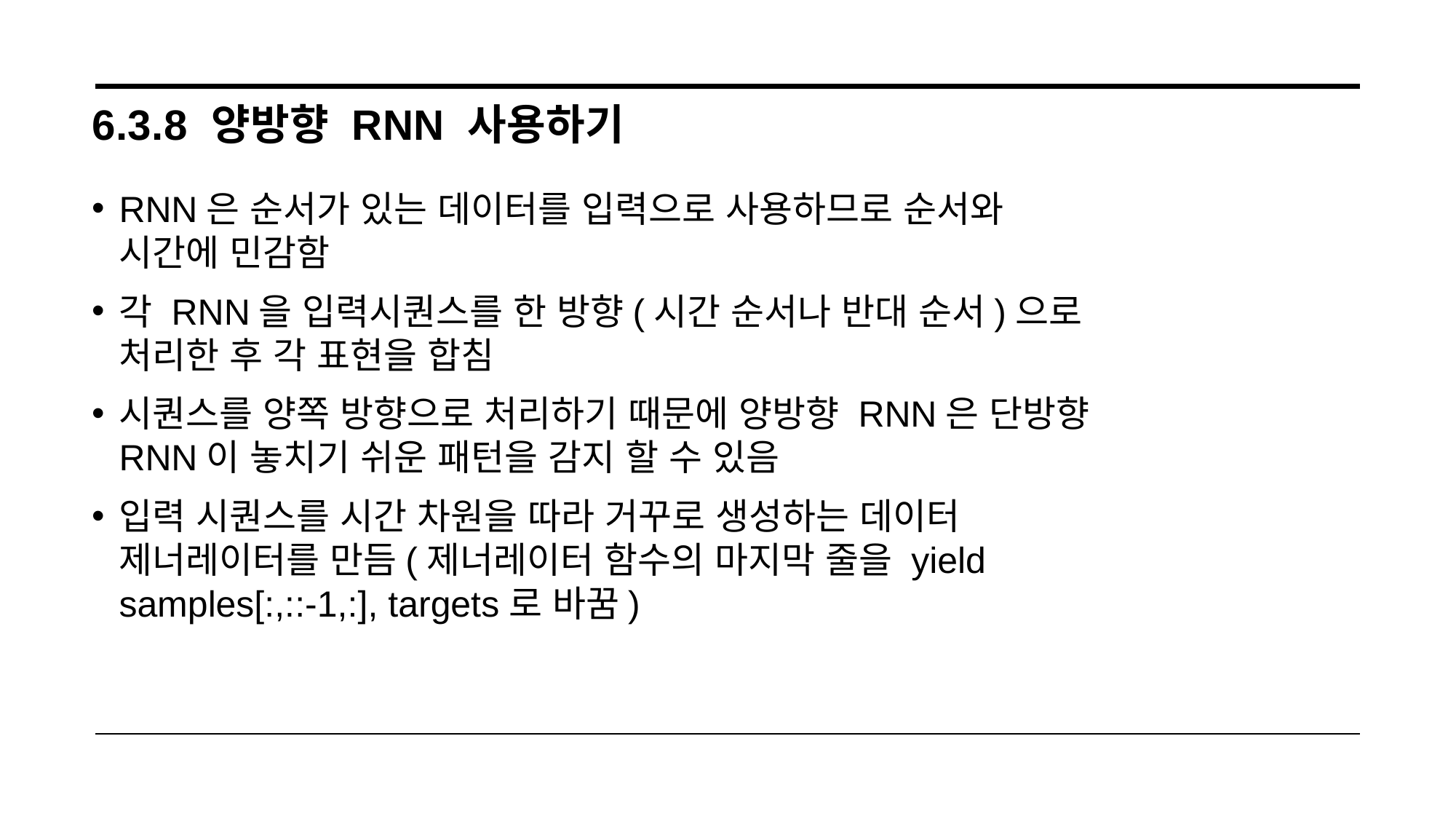

# 6.3.8 양방향 RNN 사용하기
RNN은 순서가 있는 데이터를 입력으로 사용하므로 순서와 시간에 민감함
각 RNN을 입력시퀀스를 한 방향(시간 순서나 반대 순서)으로 처리한 후 각 표현을 합침
시퀀스를 양쪽 방향으로 처리하기 때문에 양방향 RNN은 단방향 RNN이 놓치기 쉬운 패턴을 감지 할 수 있음
입력 시퀀스를 시간 차원을 따라 거꾸로 생성하는 데이터 제너레이터를 만듬(제너레이터 함수의 마지막 줄을 yield samples[:,::-1,:], targets로 바꿈)